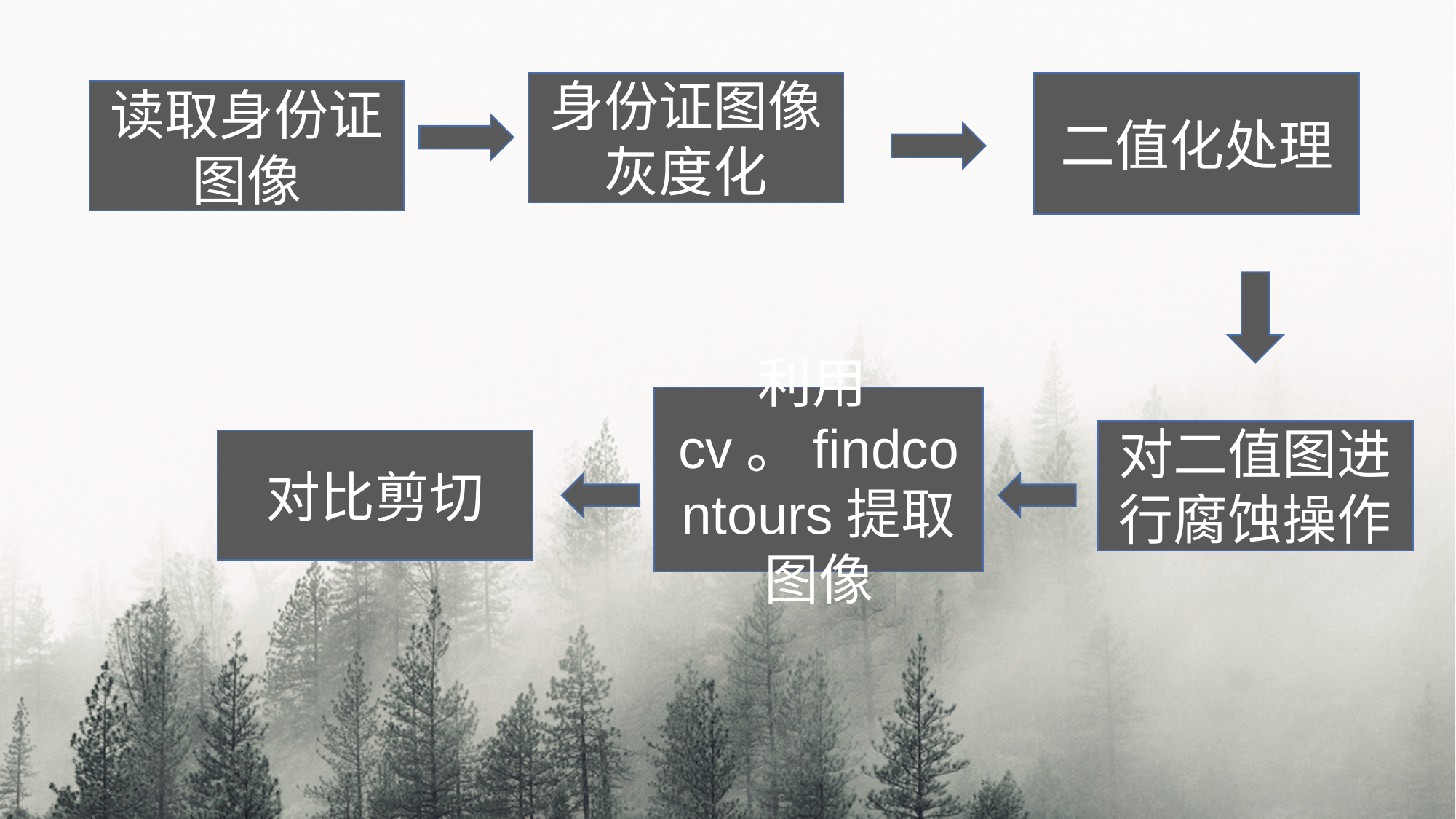

身份证图像灰度化
二值化处理
读取身份证图像

利用cv。findcontours提取图像
对二值图进行腐蚀操作
对比剪切